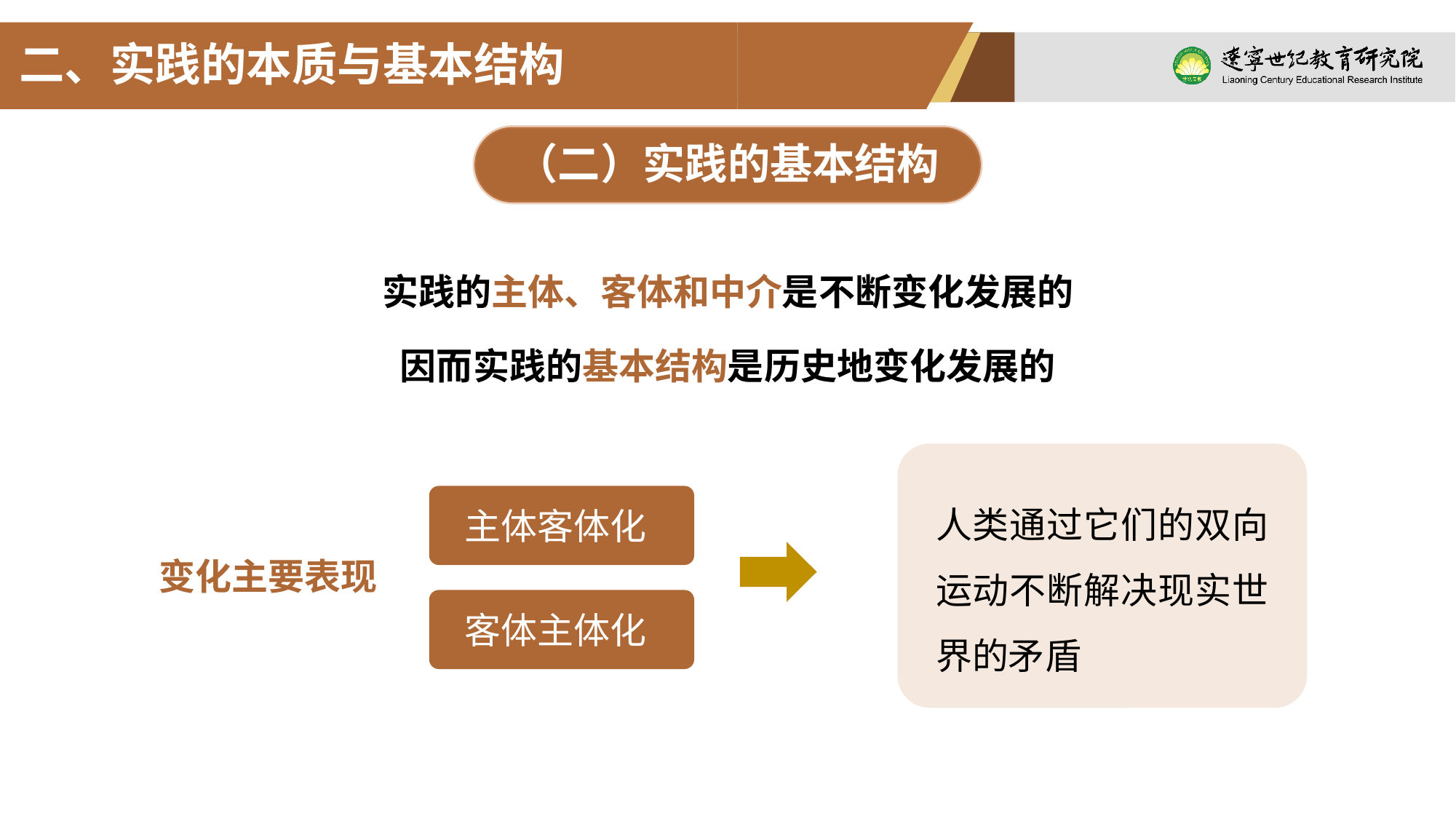

二、实践的本质与基本结构
（二）实践的基本结构
实践的主体、客体和中介是不断变化发展的
因而实践的基本结构是历史地变化发展的

人类通过它们的双向运动不断解决现实世界的矛盾

主体客体化

变化主要表现

客体主体化